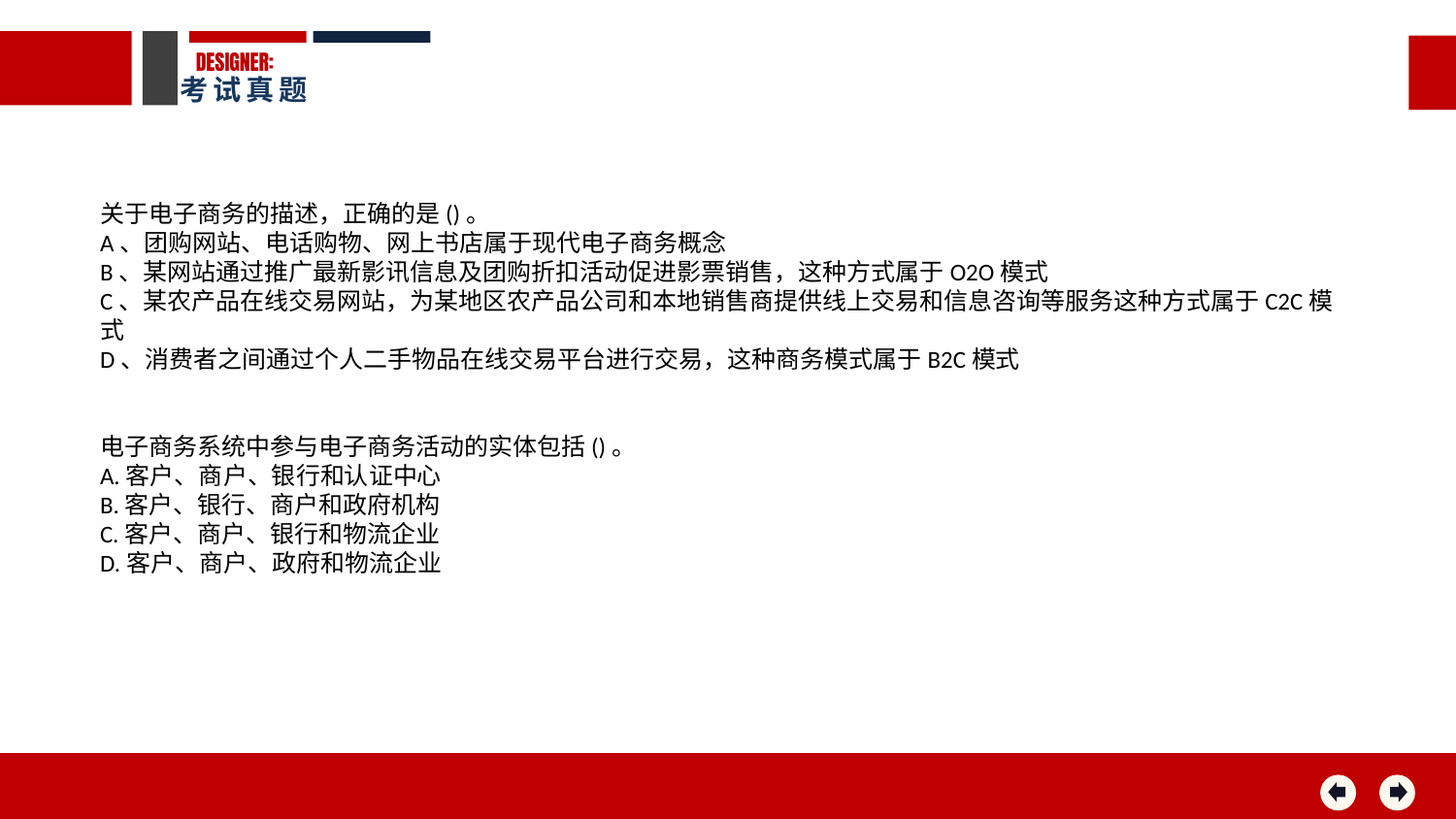

DESIGNER:
考试真题
关于电子商务的描述，正确的是()。
A、团购网站、电话购物、网上书店属于现代电子商务概念
B、某网站通过推广最新影讯信息及团购折扣活动促进影票销售，这种方式属于O2O模式
C、某农产品在线交易网站，为某地区农产品公司和本地销售商提供线上交易和信息咨询等服务这种方式属于C2C模式
D、消费者之间通过个人二手物品在线交易平台进行交易，这种商务模式属于B2C模式

电子商务系统中参与电子商务活动的实体包括()。
A.客户、商户、银行和认证中心
B.客户、银行、商户和政府机构
C.客户、商户、银行和物流企业
D.客户、商户、政府和物流企业